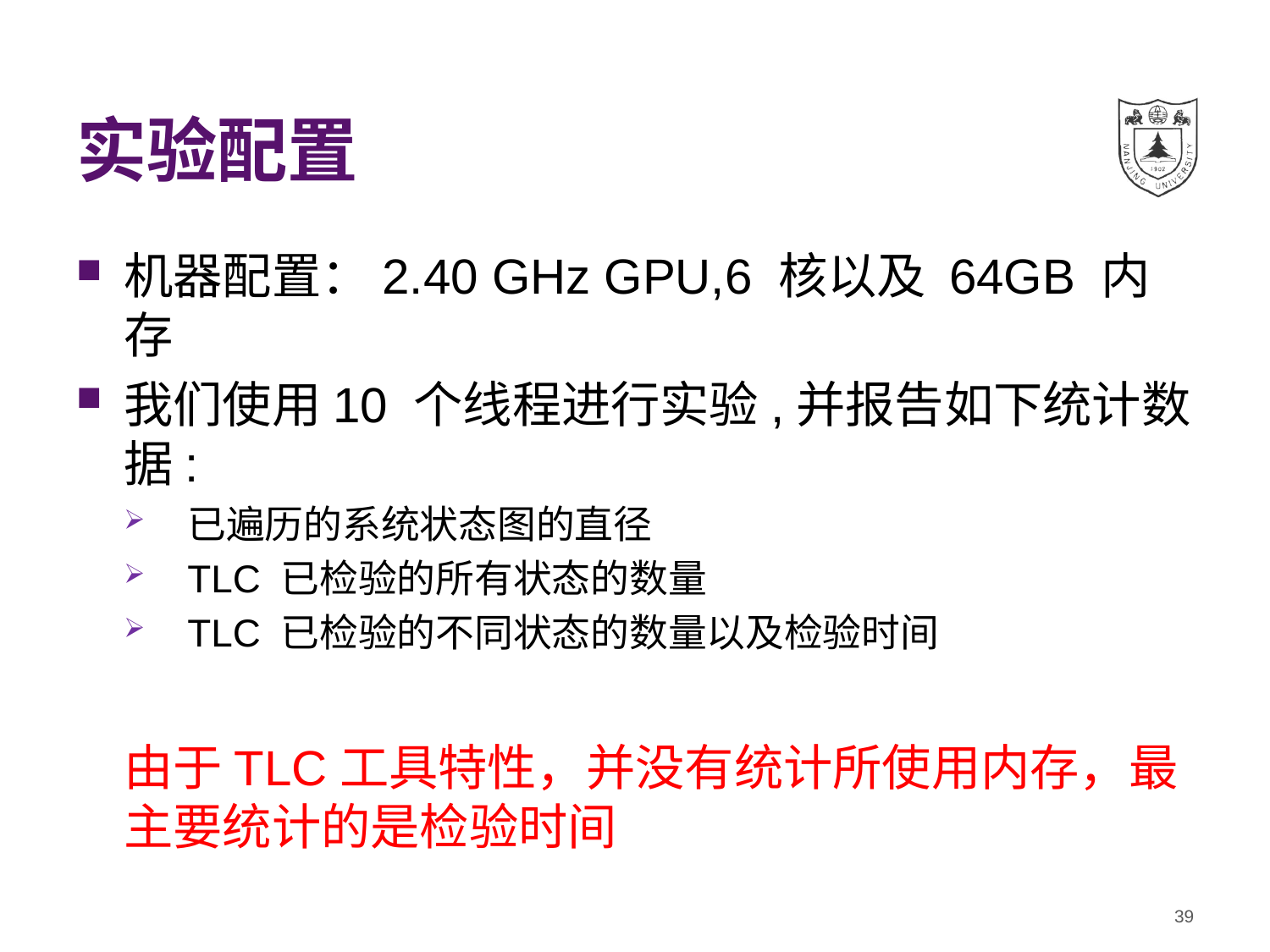

# 实验配置
机器配置：2.40 GHz GPU,6 核以及 64GB 内存
我们使用10 个线程进行实验,并报告如下统计数据:
已遍历的系统状态图的直径
TLC 已检验的所有状态的数量
TLC 已检验的不同状态的数量以及检验时间

由于TLC工具特性，并没有统计所使用内存，最主要统计的是检验时间

39